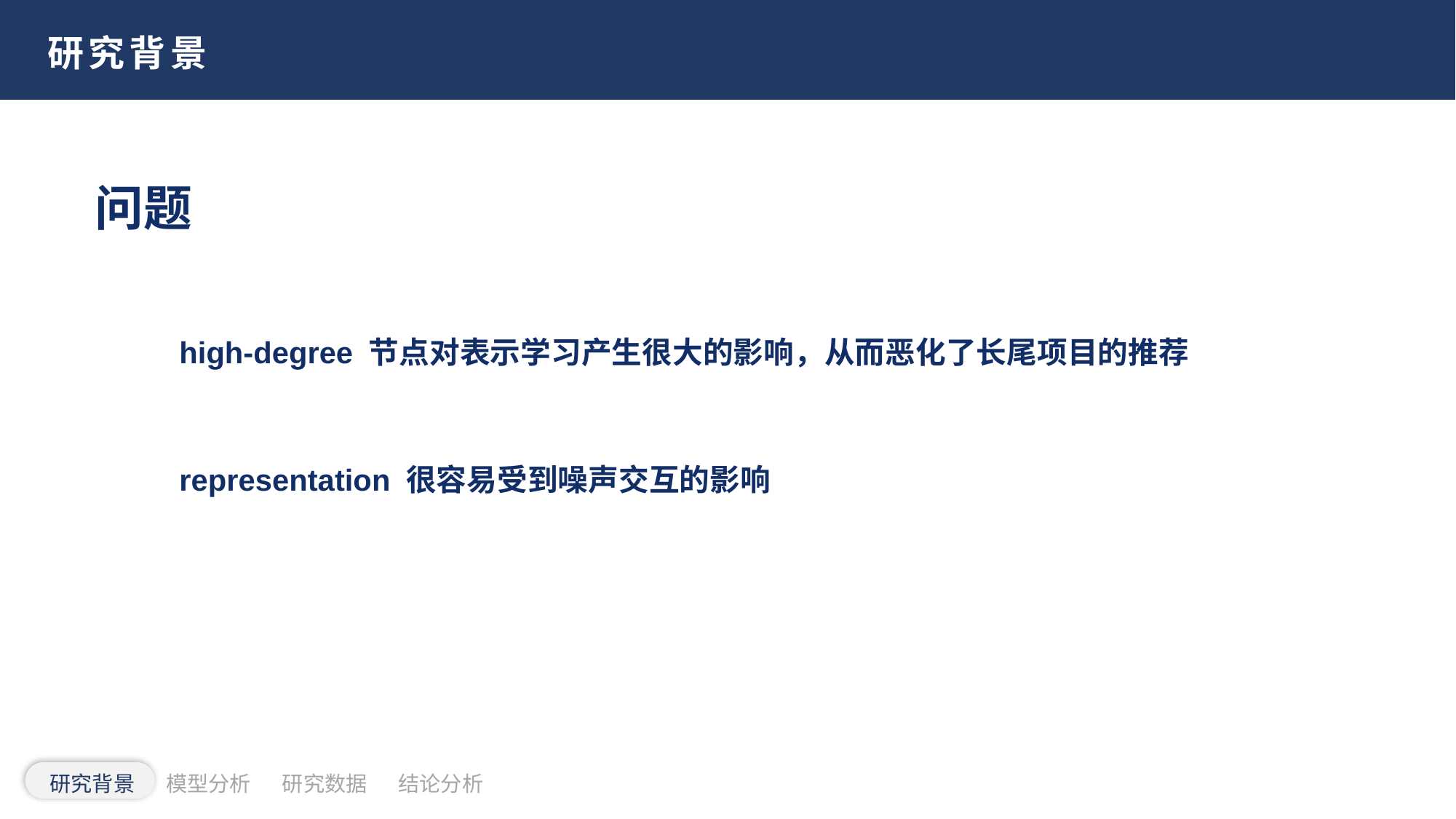

研究背景
问题
high-degree 节点对表示学习产生很大的影响，从而恶化了长尾项目的推荐

representation 很容易受到噪声交互的影响
研究背景
模型分析
研究数据
结论分析